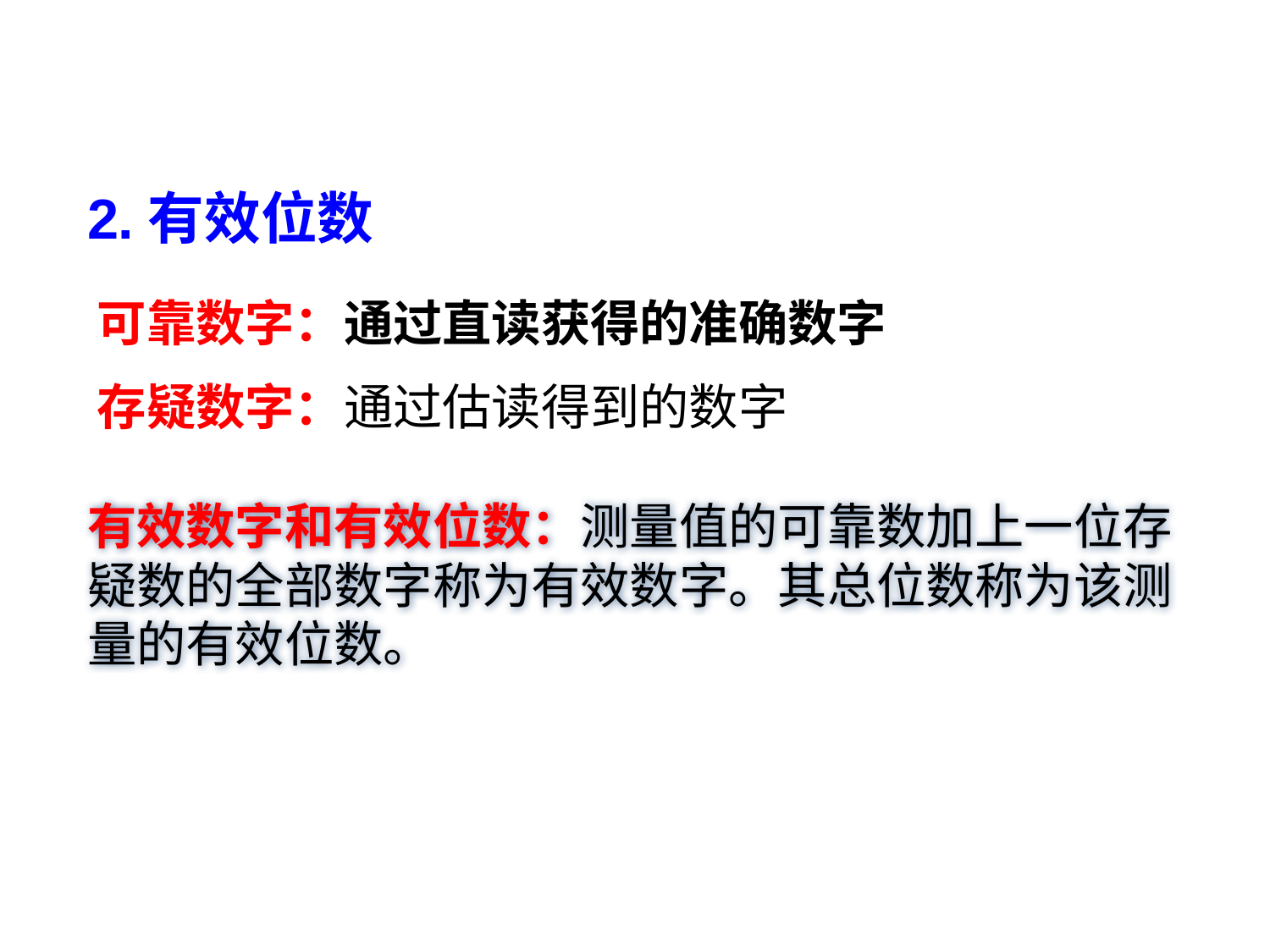

2.有效位数
可靠数字：通过直读获得的准确数字
存疑数字：通过估读得到的数字

有效数字和有效位数：测量值的可靠数加上一位存疑数的全部数字称为有效数字。其总位数称为该测量的有效位数。